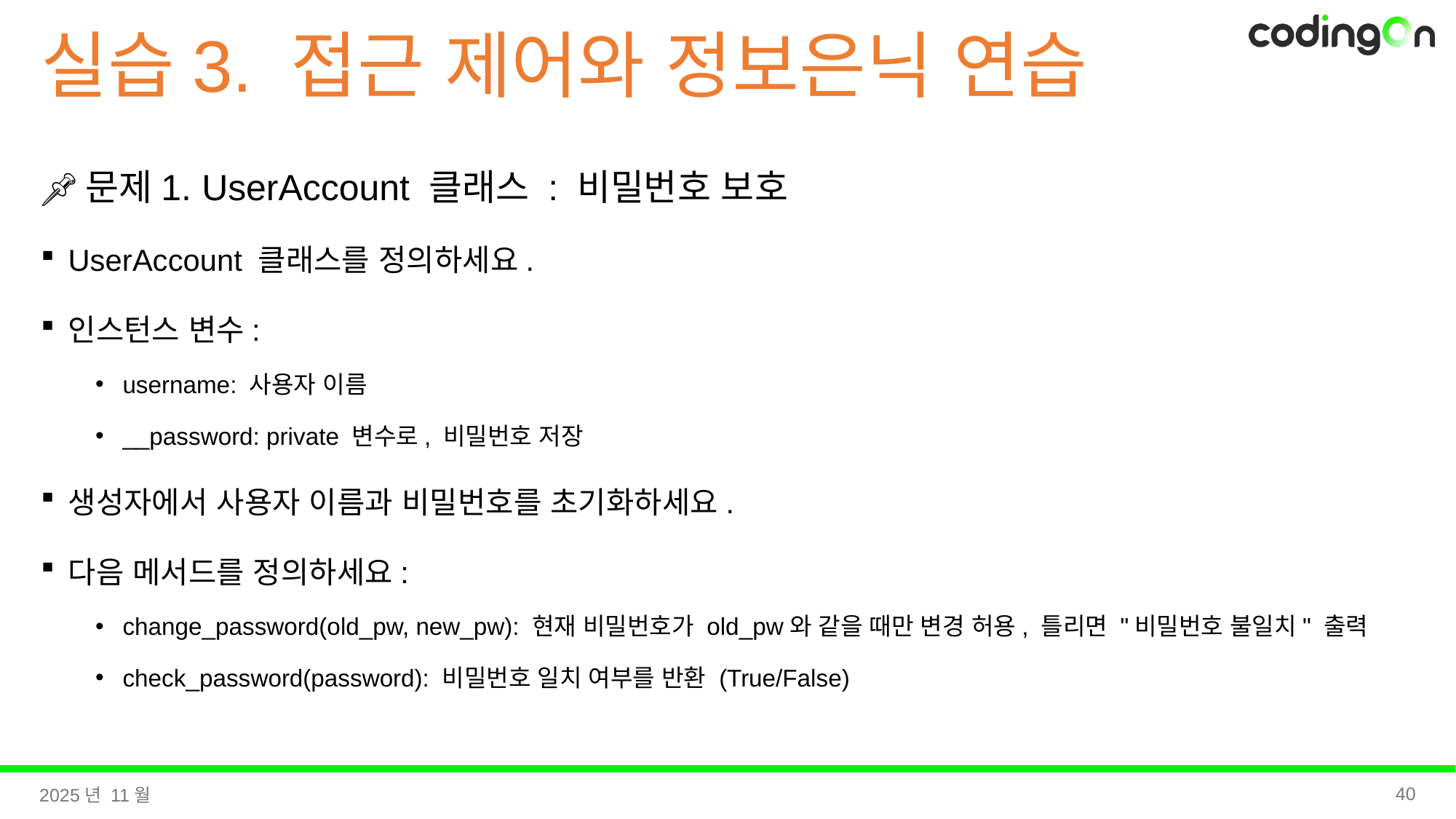

실습3. 접근 제어와 정보은닉 연습
📌문제1. UserAccount 클래스 : 비밀번호 보호
UserAccount 클래스를 정의하세요.
인스턴스 변수:
username: 사용자 이름
__password: private 변수로, 비밀번호 저장
생성자에서 사용자 이름과 비밀번호를 초기화하세요.
다음 메서드를 정의하세요:
change_password(old_pw, new_pw): 현재 비밀번호가 old_pw와 같을 때만 변경 허용, 틀리면 "비밀번호 불일치" 출력
check_password(password): 비밀번호 일치 여부를 반환 (True/False)
40
2025년 11월